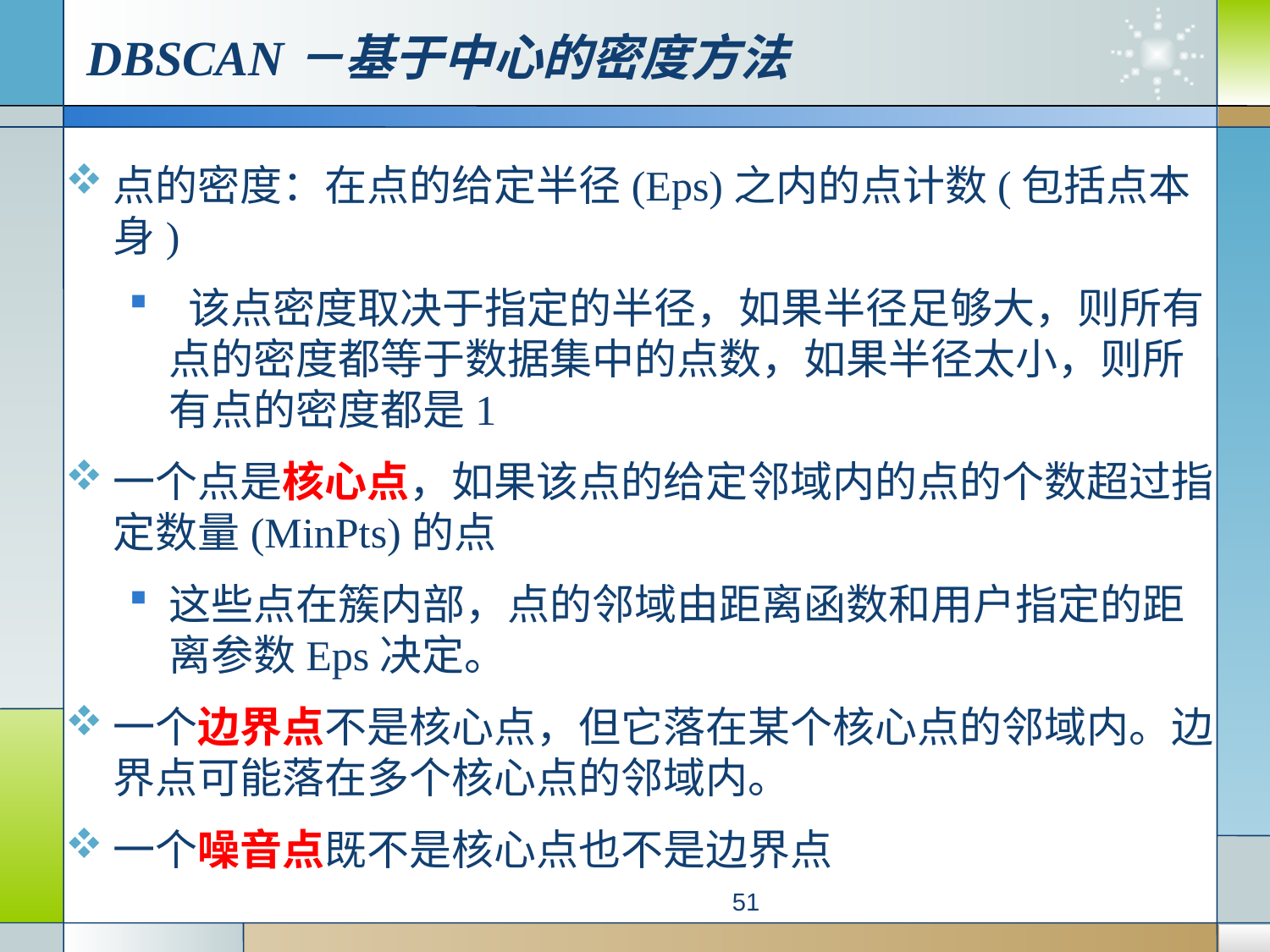

# DBSCAN－基于中心的密度方法
点的密度：在点的给定半径(Eps)之内的点计数(包括点本身)
 该点密度取决于指定的半径，如果半径足够大，则所有点的密度都等于数据集中的点数，如果半径太小，则所有点的密度都是1
一个点是核心点，如果该点的给定邻域内的点的个数超过指定数量(MinPts)的点
这些点在簇内部，点的邻域由距离函数和用户指定的距离参数Eps决定。
一个边界点不是核心点，但它落在某个核心点的邻域内。边界点可能落在多个核心点的邻域内。
一个噪音点既不是核心点也不是边界点
51